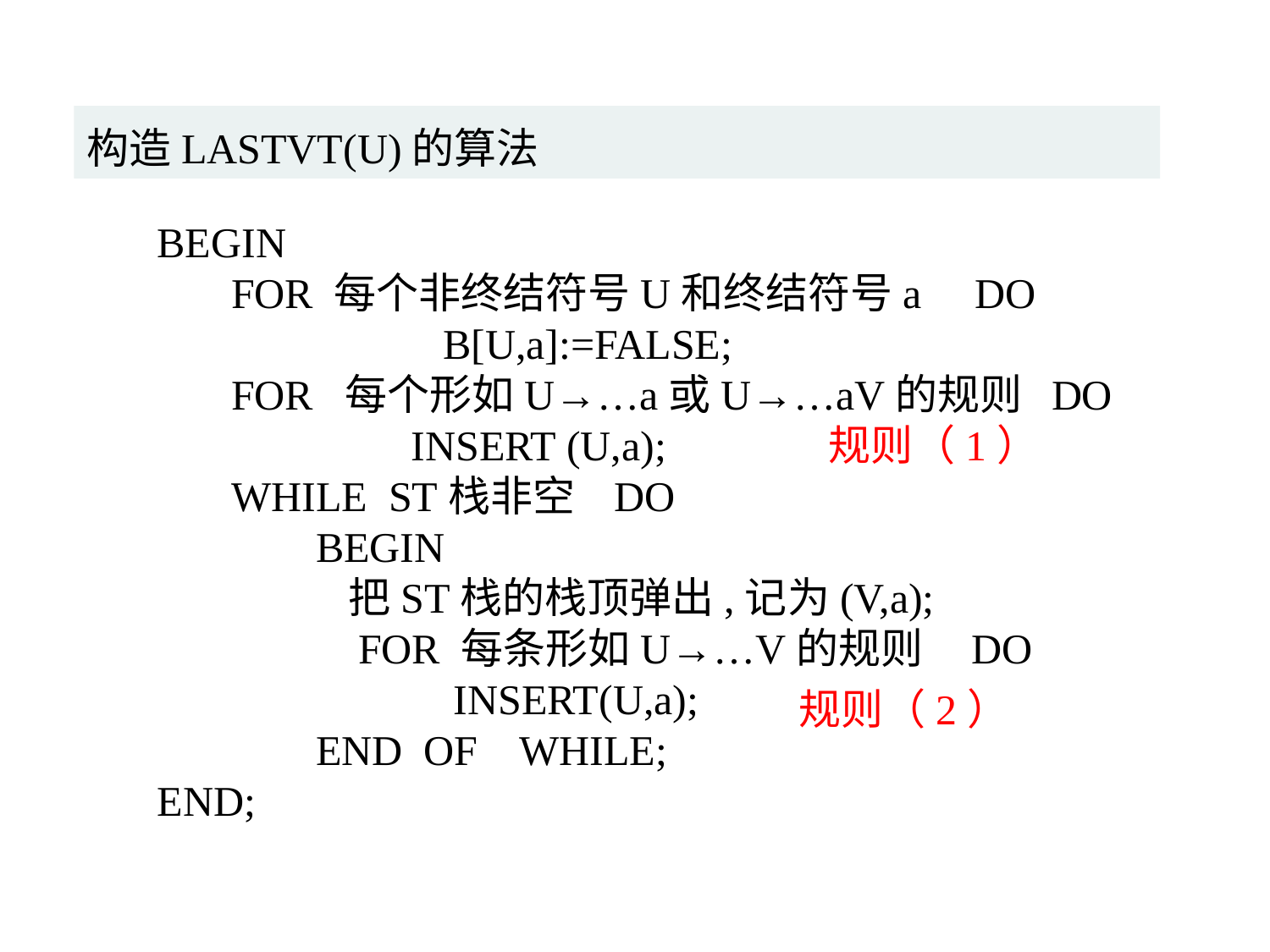

构造LASTVT(U)的算法
BEGIN
       FOR 每个非终结符号U和终结符号a     DO
                           B[U,a]:=FALSE;
       FOR  每个形如U→…a或U→…aV的规则  DO
                        INSERT (U,a);
       WHILE  ST栈非空   DO
               BEGIN
                   把ST栈的栈顶弹出,记为(V,a);
                   FOR 每条形如U→…V的规则    DO
                            INSERT(U,a);
               END  OF    WHILE;
END;
规则（1）
规则（2）